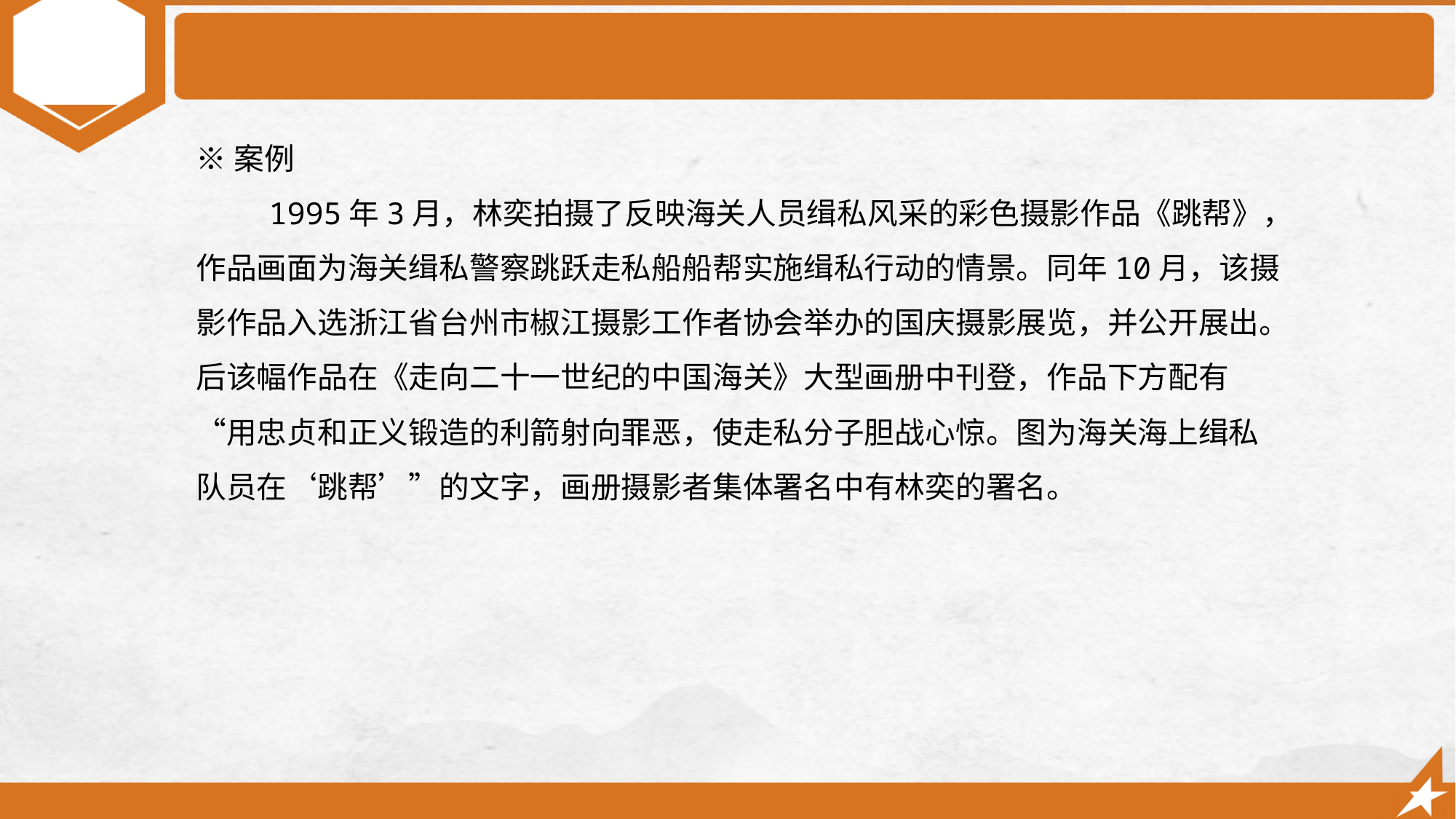

※案例
    1995年3月，林奕拍摄了反映海关人员缉私风采的彩色摄影作品《跳帮》，作品画面为海关缉私警察跳跃走私船船帮实施缉私行动的情景。同年10月，该摄影作品入选浙江省台州市椒江摄影工作者协会举办的国庆摄影展览，并公开展出。后该幅作品在《走向二十一世纪的中国海关》大型画册中刊登，作品下方配有“用忠贞和正义锻造的利箭射向罪恶，使走私分子胆战心惊。图为海关海上缉私队员在‘跳帮’”的文字，画册摄影者集体署名中有林奕的署名。